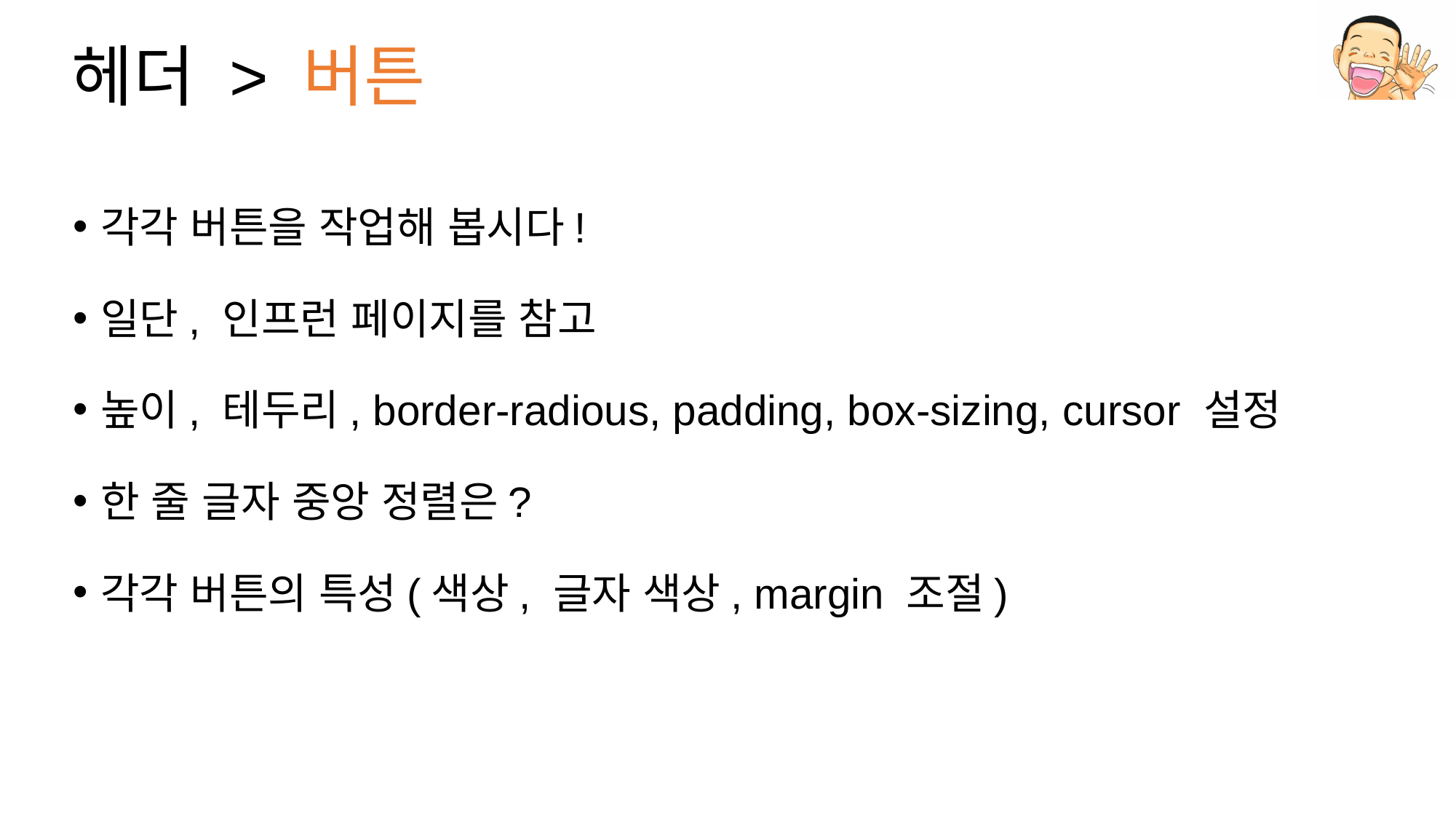

# 헤더 > 버튼
각각 버튼을 작업해 봅시다!
일단, 인프런 페이지를 참고
높이, 테두리, border-radious, padding, box-sizing, cursor 설정
한 줄 글자 중앙 정렬은?
각각 버튼의 특성(색상, 글자 색상, margin 조절)